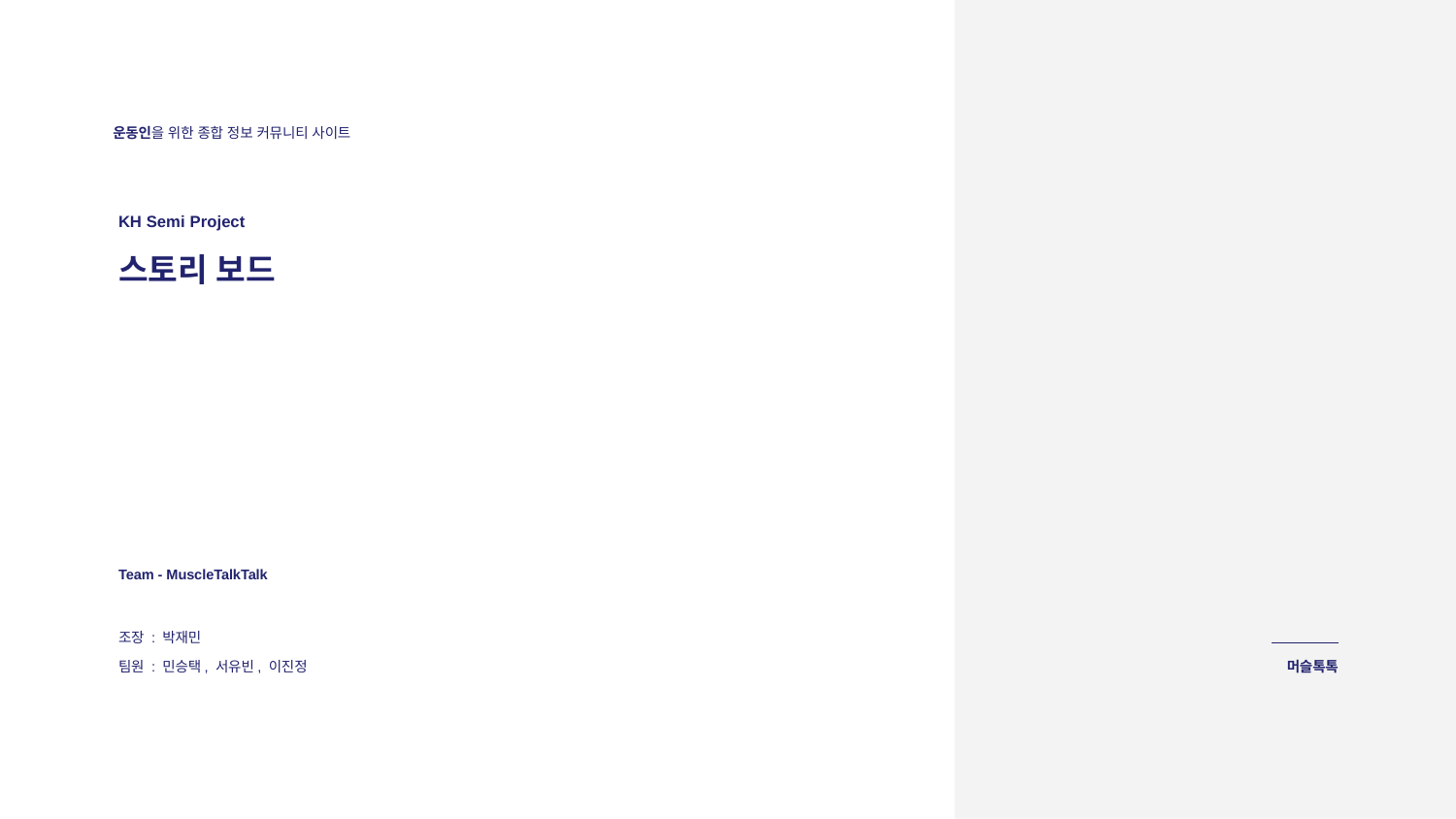

운동인을 위한 종합 정보 커뮤니티 사이트
KH Semi Project
스토리 보드
Team - MuscleTalkTalk
조장 : 박재민
팀원 : 민승택, 서유빈, 이진정
머슬톡톡